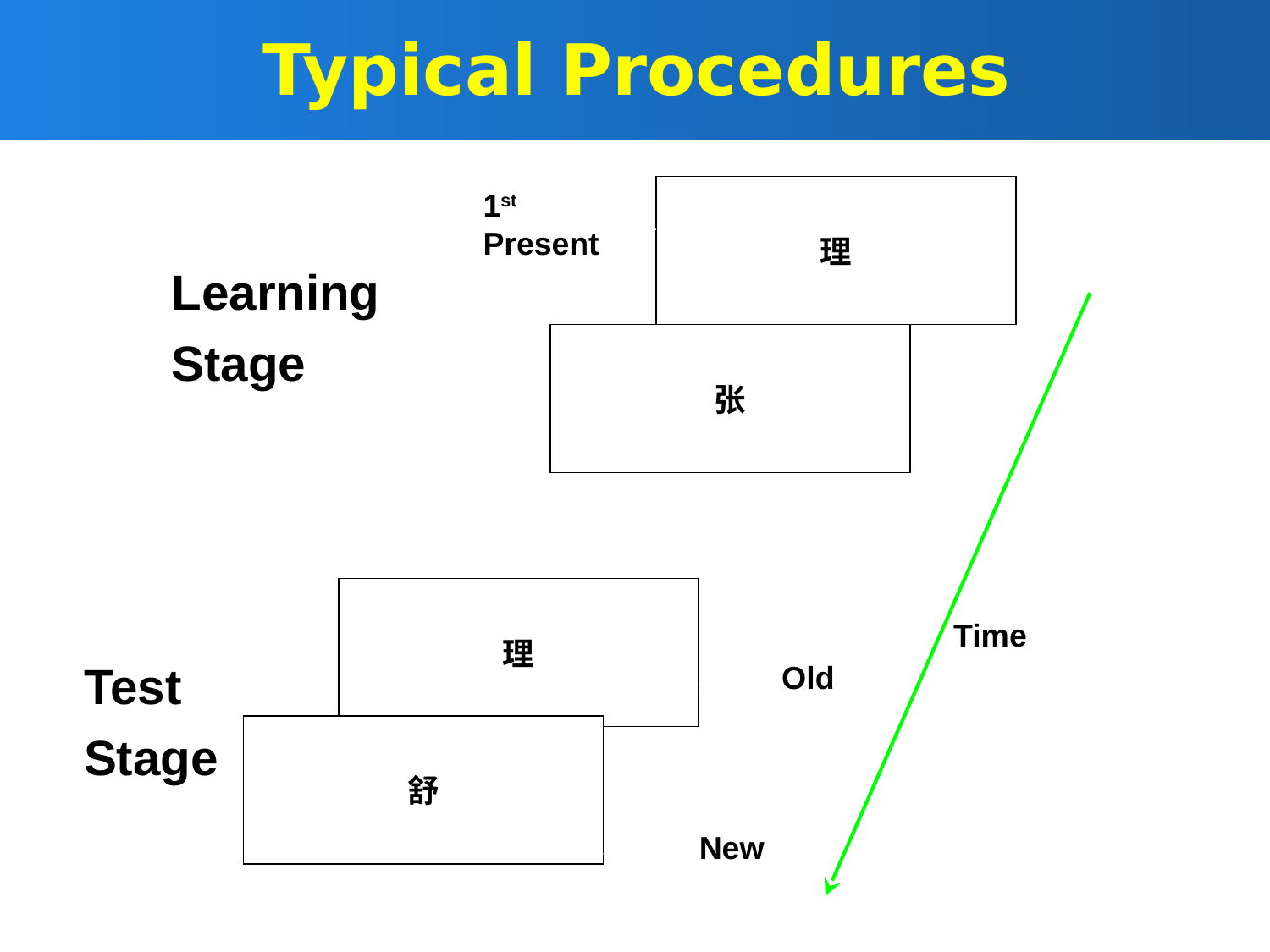

# Typical Procedures

理

1st
Present

Learning
Stage

张

理

Time
Test
Stage
Old

舒

New